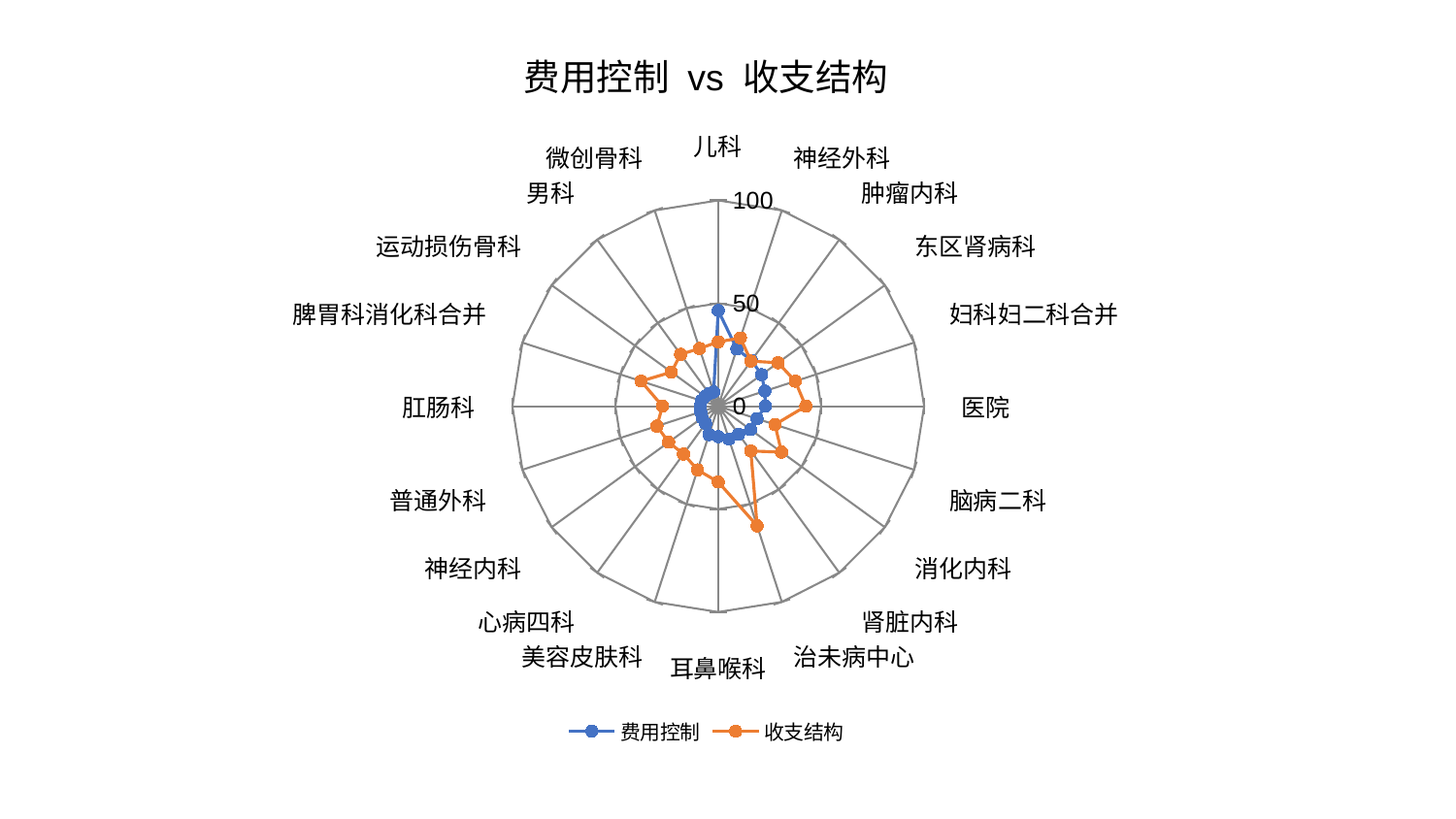

### Chart: 费用控制 vs 收支结构

| Category | 费用控制 | 收支结构 |
|---|---|---|
| 儿科 | 46.49017769524525 | 31.28040464901369 |
| 神经外科 | 29.241630560209515 | 34.854485422316095 |
| 肿瘤内科 | 27.468183144699076 | 27.07858521408241 |
| 东区肾病科 | 26.06054012468833 | 35.94394906963706 |
| 妇科妇二科合并 | 23.83019298435573 | 39.328907116078966 |
| 医院 | 22.868001588837735 | 42.5303623361795 |
| 脑病二科 | 19.79835497130676 | 28.955008480203166 |
| 消化内科 | 19.384057573858367 | 37.9992205395538 |
| 肾脏内科 | 16.826396115114182 | 26.939385659776903 |
| 治未病中心 | 16.803023099003198 | 61.11345580211096 |
| 耳鼻喉科 | 14.805278510409678 | 36.844361131846796 |
| 美容皮肤科 | 14.536711861270208 | 32.57597917374429 |
| 心病四科 | 10.421044085541762 | 28.732231258002926 |
| 神经内科 | 9.704960070994591 | 29.824213260291625 |
| 普通外科 | 9.00270274357598 | 31.32914713900487 |
| 肛肠科 | 8.824055490357264 | 27.099696106603464 |
| 脾胃科消化科合并 | 8.615227920487929 | 39.438940790077815 |
| 运动损伤骨科 | 7.9797859674280955 | 28.172420323357322 |
| 男科 | 7.584717772447493 | 31.156110811577186 |
| 微创骨科 | 7.265012204535394 | 29.46236853997179 |
46